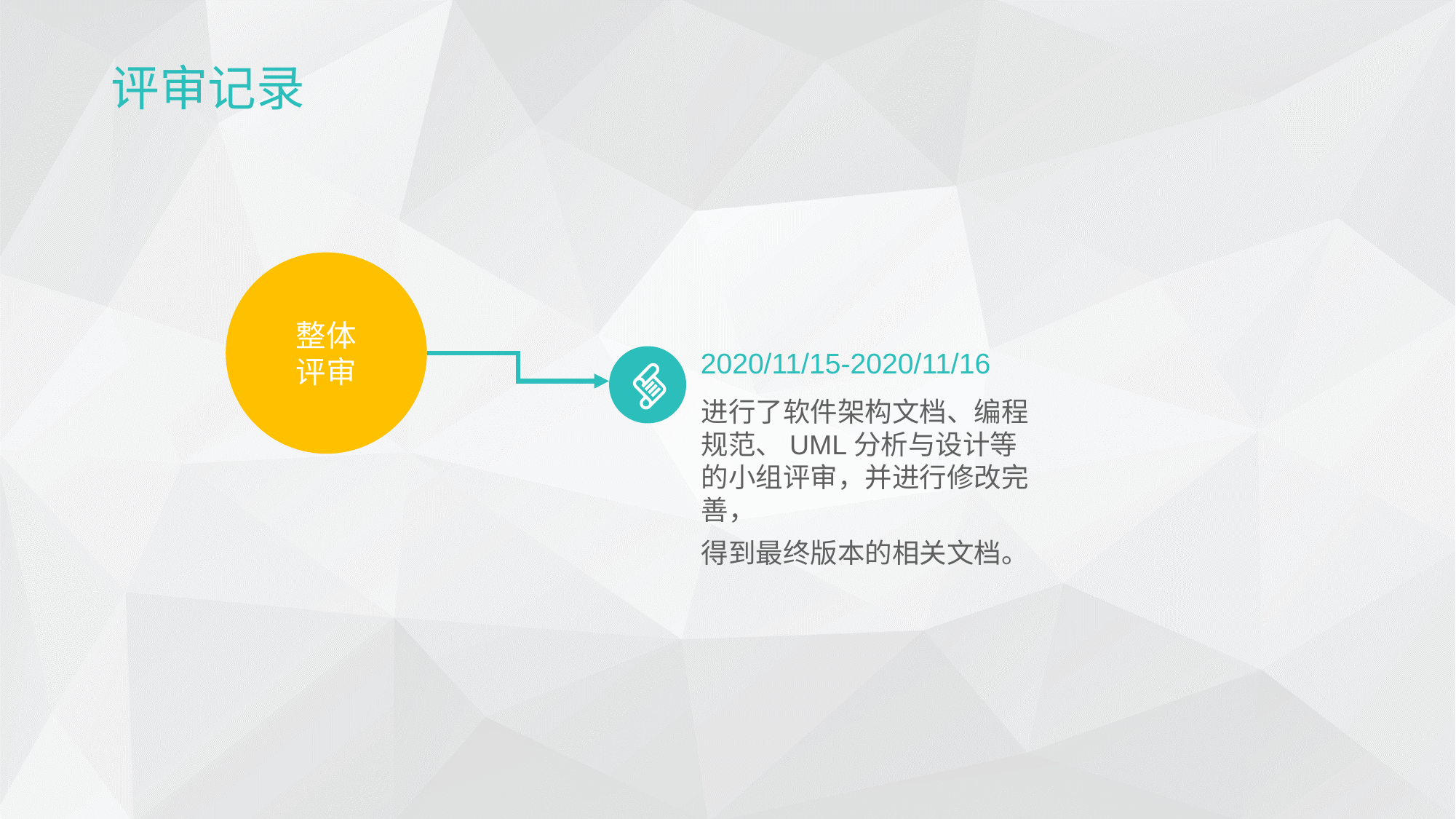

评审记录
整体
评审
2020/11/15-2020/11/16

进行了软件架构文档、编程规范、UML分析与设计等的小组评审，并进行修改完善，
得到最终版本的相关文档。